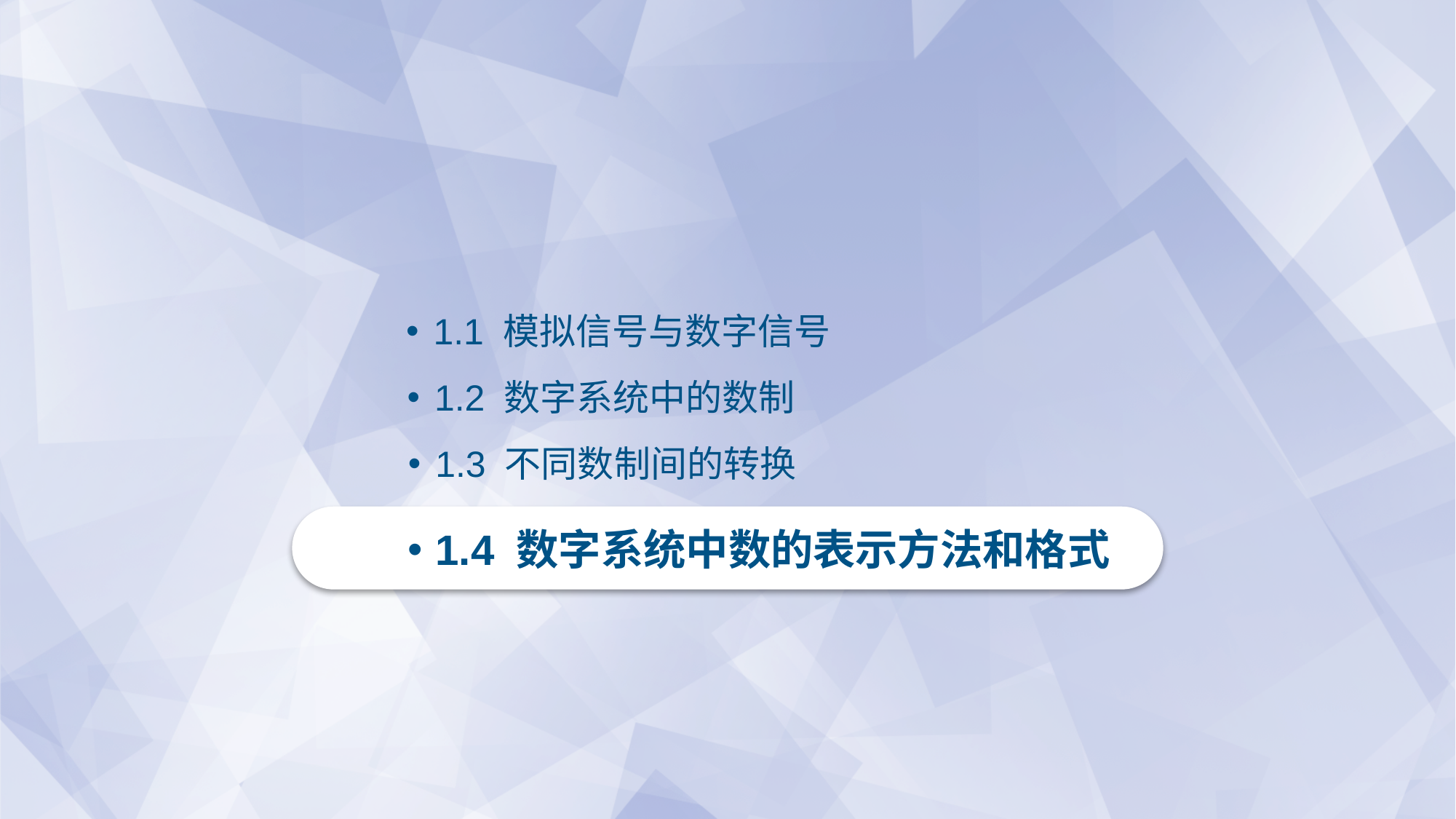

1.1 模拟信号与数字信号
1.2 数字系统中的数制
1.3 不同数制间的转换
1.4 数字系统中数的表示方法和格式